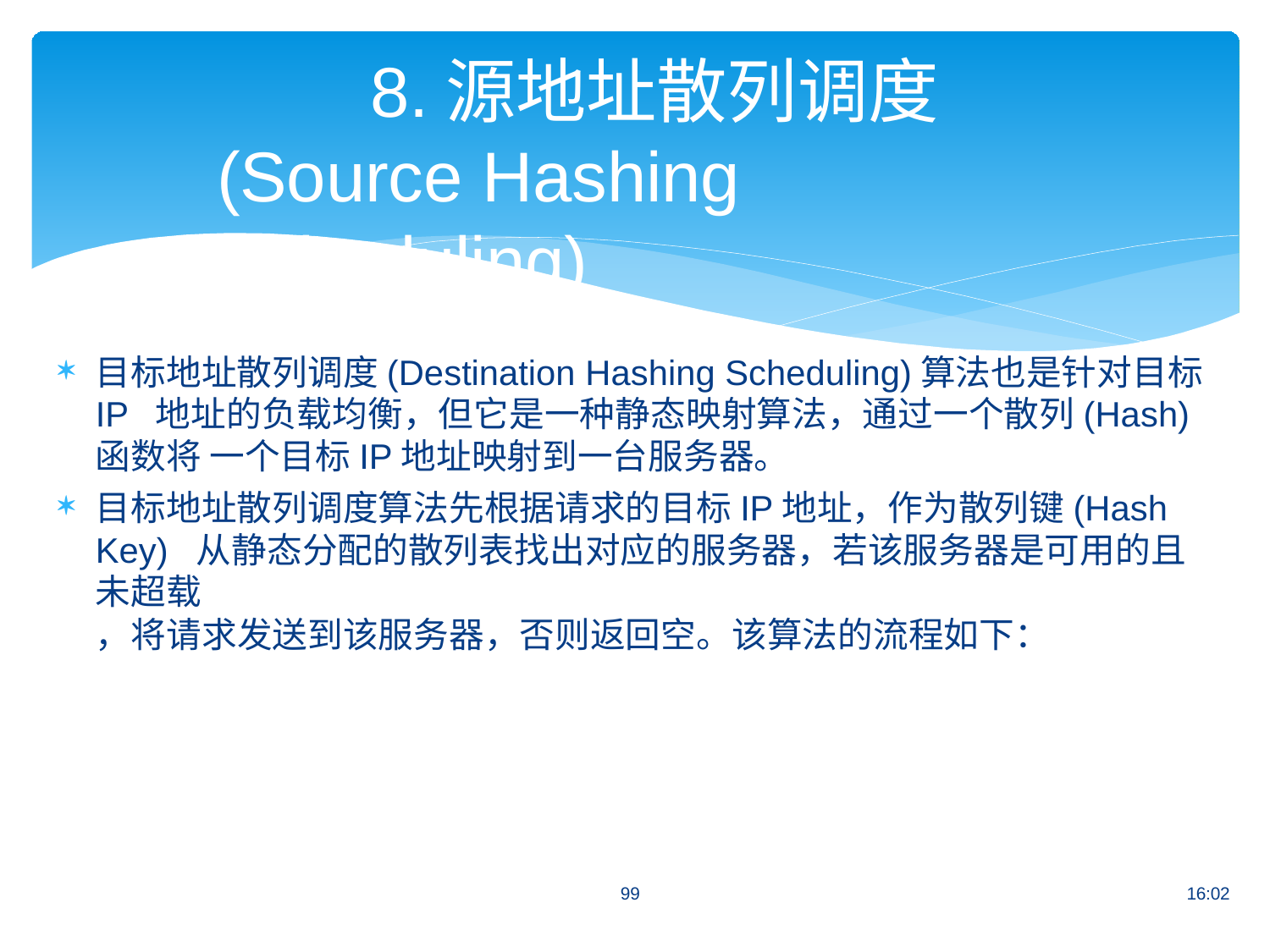

# 8.源地址散列调度 (Source Hashing Scheduling)

目标地址散列调度(Destination Hashing Scheduling)算法也是针对目标IP  地址的负载均衡，但它是一种静态映射算法，通过一个散列(Hash)函数将 一个目标IP地址映射到一台服务器。
目标地址散列调度算法先根据请求的目标IP地址，作为散列键(Hash Key)  从静态分配的散列表找出对应的服务器，若该服务器是可用的且未超载
，将请求发送到该服务器，否则返回空。该算法的流程如下：
99
16:02